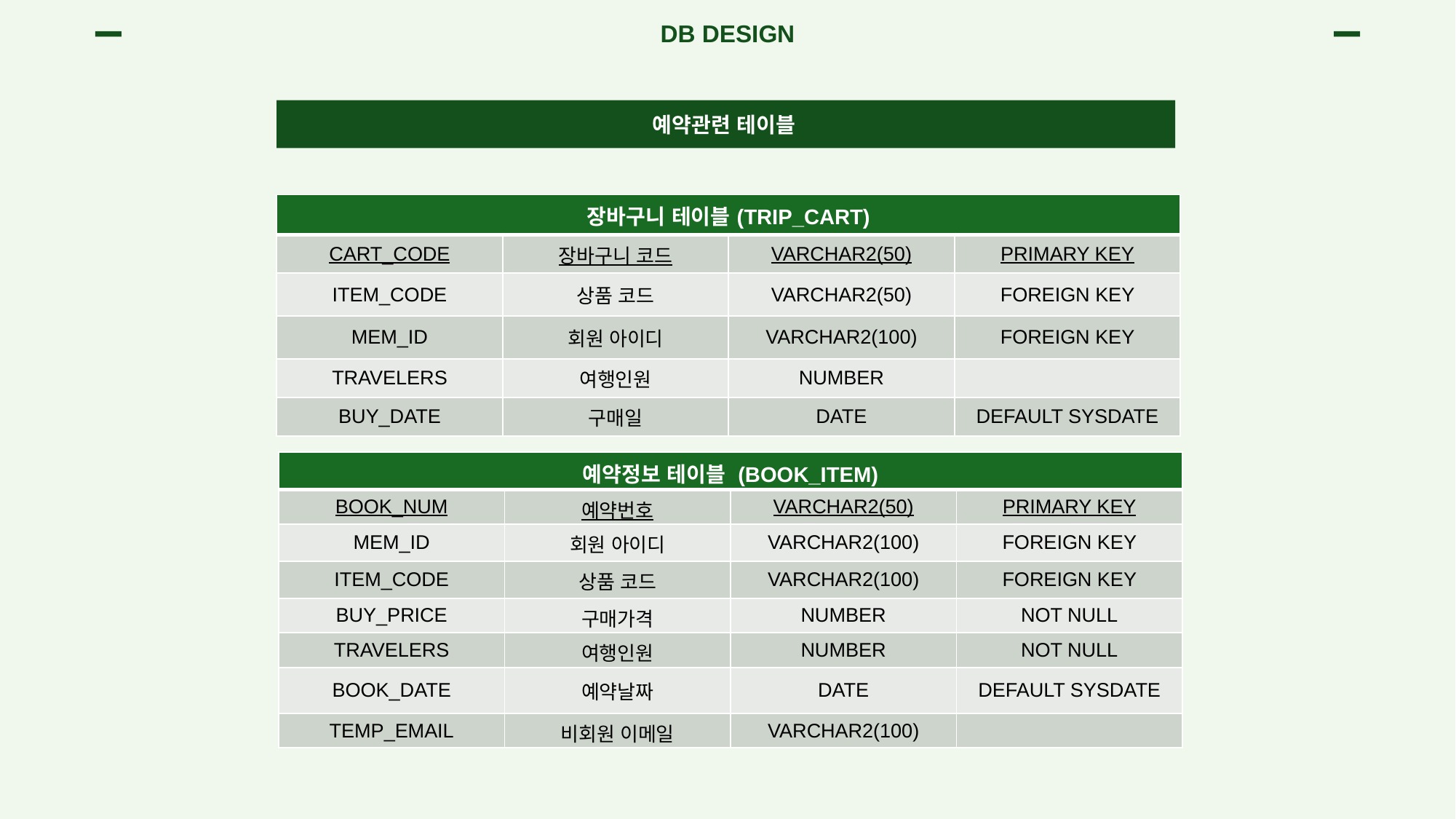

DB DESIGN

예약관련 테이블
| 장바구니 테이블(TRIP\_CART) |  |  |  |
| --- | --- | --- | --- |
| CART\_CODE | 장바구니 코드 | VARCHAR2(50) | PRIMARY KEY |
| ITEM\_CODE | 상품 코드 | VARCHAR2(50) | FOREIGN KEY |
| MEM\_ID | 회원 아이디 | VARCHAR2(100) | FOREIGN KEY |
| TRAVELERS | 여행인원 | NUMBER |  |
| BUY\_DATE | 구매일 | DATE | DEFAULT SYSDATE |
| 예약정보 테이블 (BOOK\_ITEM) |  |  |  |
| --- | --- | --- | --- |
| BOOK\_NUM | 예약번호 | VARCHAR2(50) | PRIMARY KEY |
| MEM\_ID | 회원 아이디 | VARCHAR2(100) | FOREIGN KEY |
| ITEM\_CODE | 상품 코드 | VARCHAR2(100) | FOREIGN KEY |
| BUY\_PRICE | 구매가격 | NUMBER | NOT NULL |
| TRAVELERS | 여행인원 | NUMBER | NOT NULL |
| BOOK\_DATE | 예약날짜 | DATE | DEFAULT SYSDATE |
| TEMP\_EMAIL | 비회원 이메일 | VARCHAR2(100) |  |